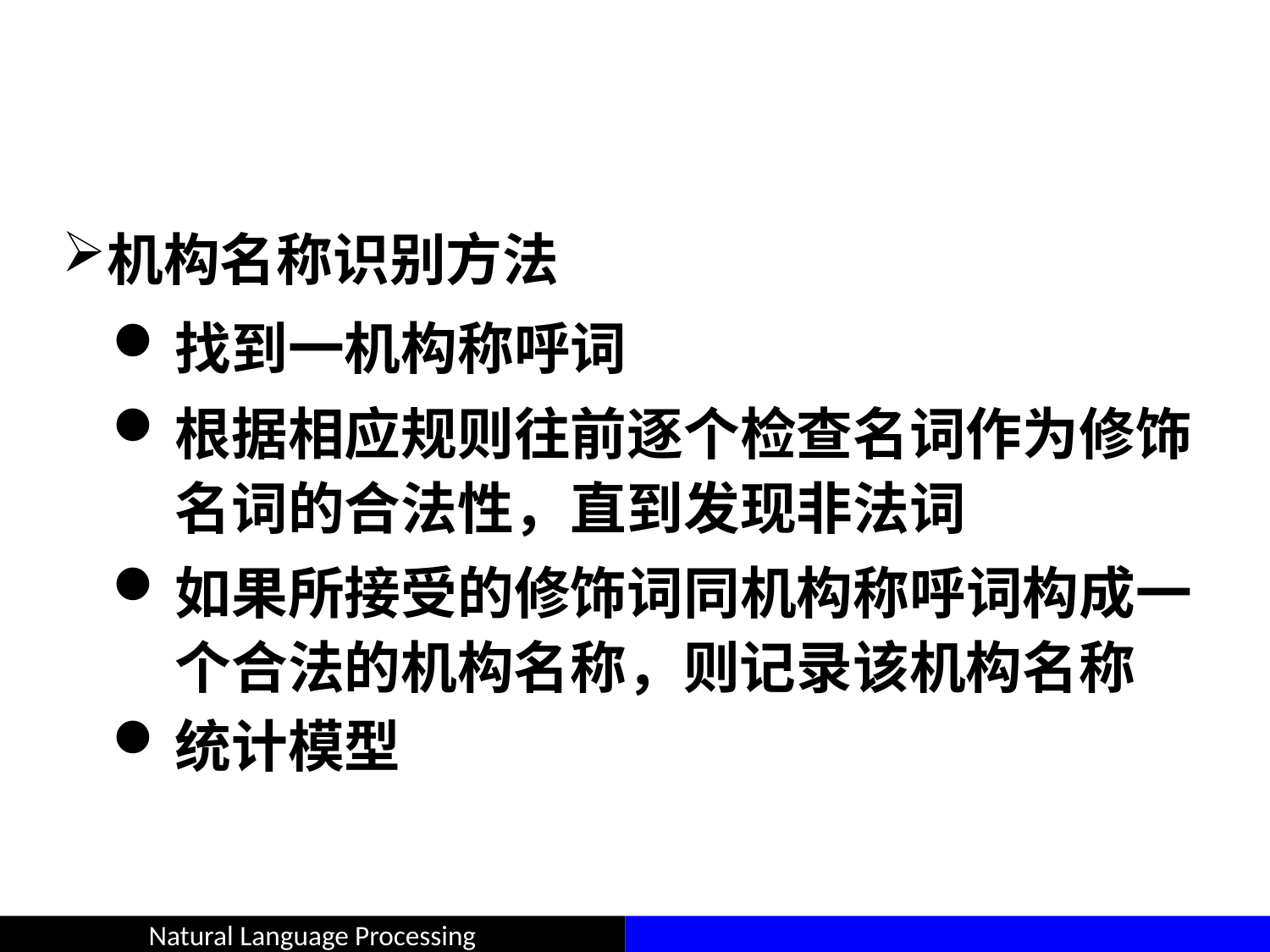

#
机构名称识别方法
找到一机构称呼词
根据相应规则往前逐个检查名词作为修饰名词的合法性，直到发现非法词
如果所接受的修饰词同机构称呼词构成一个合法的机构名称，则记录该机构名称
统计模型